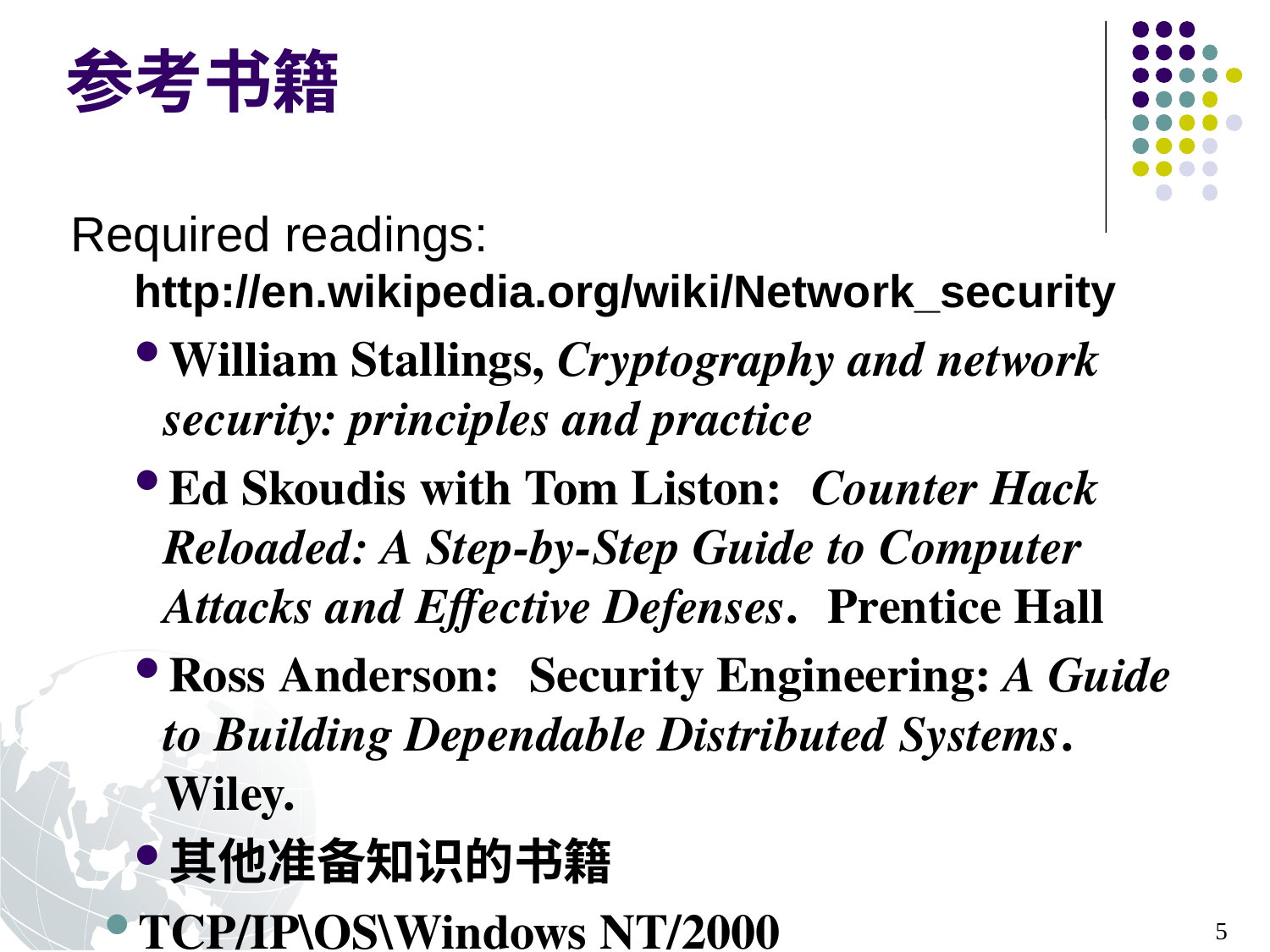

参考书籍
Required readings:
http://en.wikipedia.org/wiki/Network_security
William Stallings, Cryptography and network security: principles and practice
Ed Skoudis with Tom Liston:  Counter Hack Reloaded: A Step-by-Step Guide to Computer Attacks and Effective Defenses.  Prentice Hall
Ross Anderson:  Security Engineering: A Guide to Building Dependable Distributed Systems.  Wiley.
其他准备知识的书籍
TCP/IP\OS\Windows NT/2000